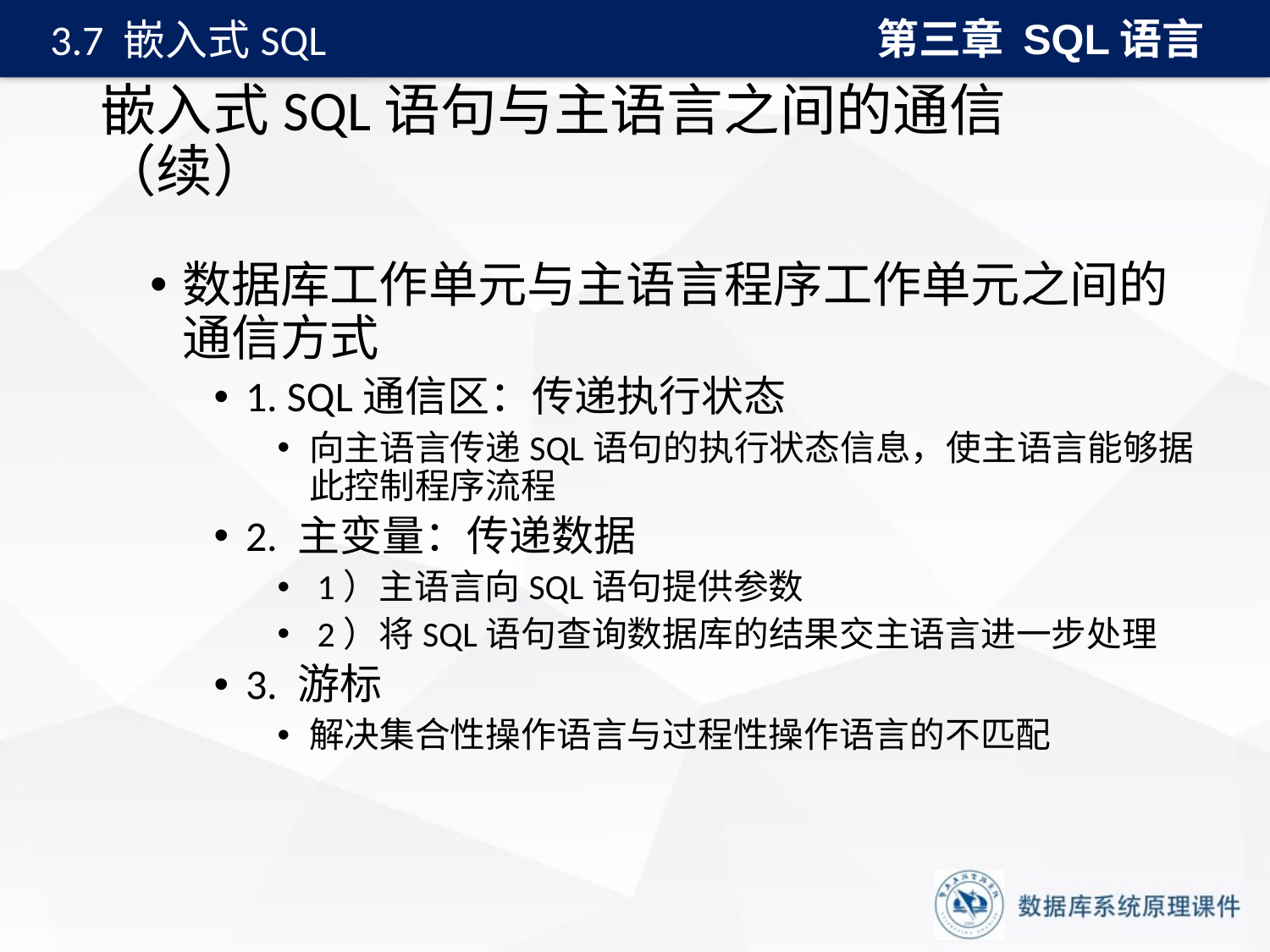

第三章 SQL语言
3.7 嵌入式SQL
# 嵌入式SQL语句与主语言之间的通信（续）
数据库工作单元与主语言程序工作单元之间的通信方式
1. SQL通信区：传递执行状态
向主语言传递SQL语句的执行状态信息，使主语言能够据此控制程序流程
2. 主变量：传递数据
 1）主语言向SQL语句提供参数
 2）将SQL语句查询数据库的结果交主语言进一步处理
3. 游标
解决集合性操作语言与过程性操作语言的不匹配